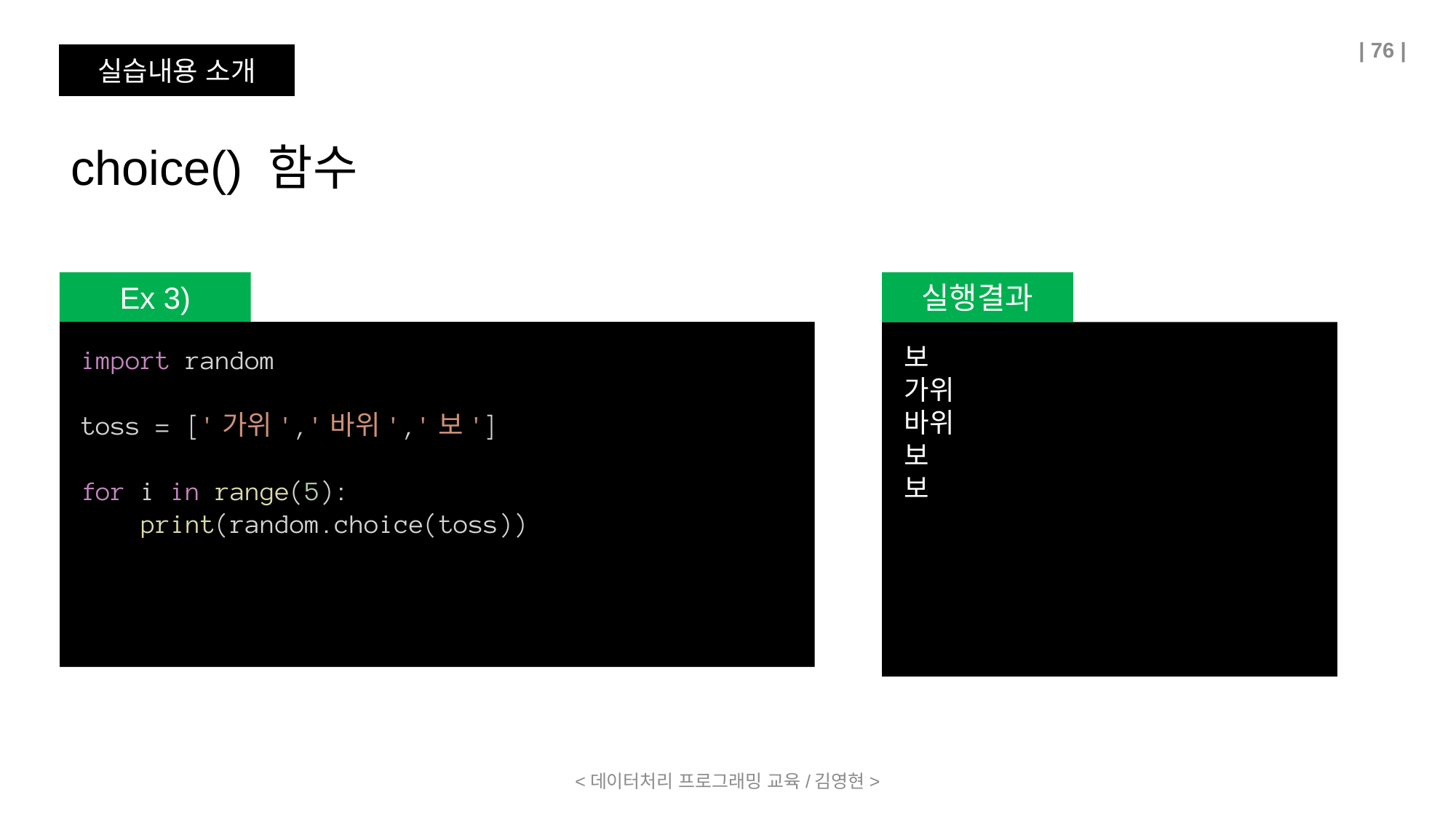

| 76 |
실습내용 소개
choice() 함수
Ex 3)
실행결과

보
가위
바위
보
보
import random
toss = ['가위','바위','보']
for i in range(5):
    print(random.choice(toss))
<데이터처리 프로그래밍 교육/김영현>